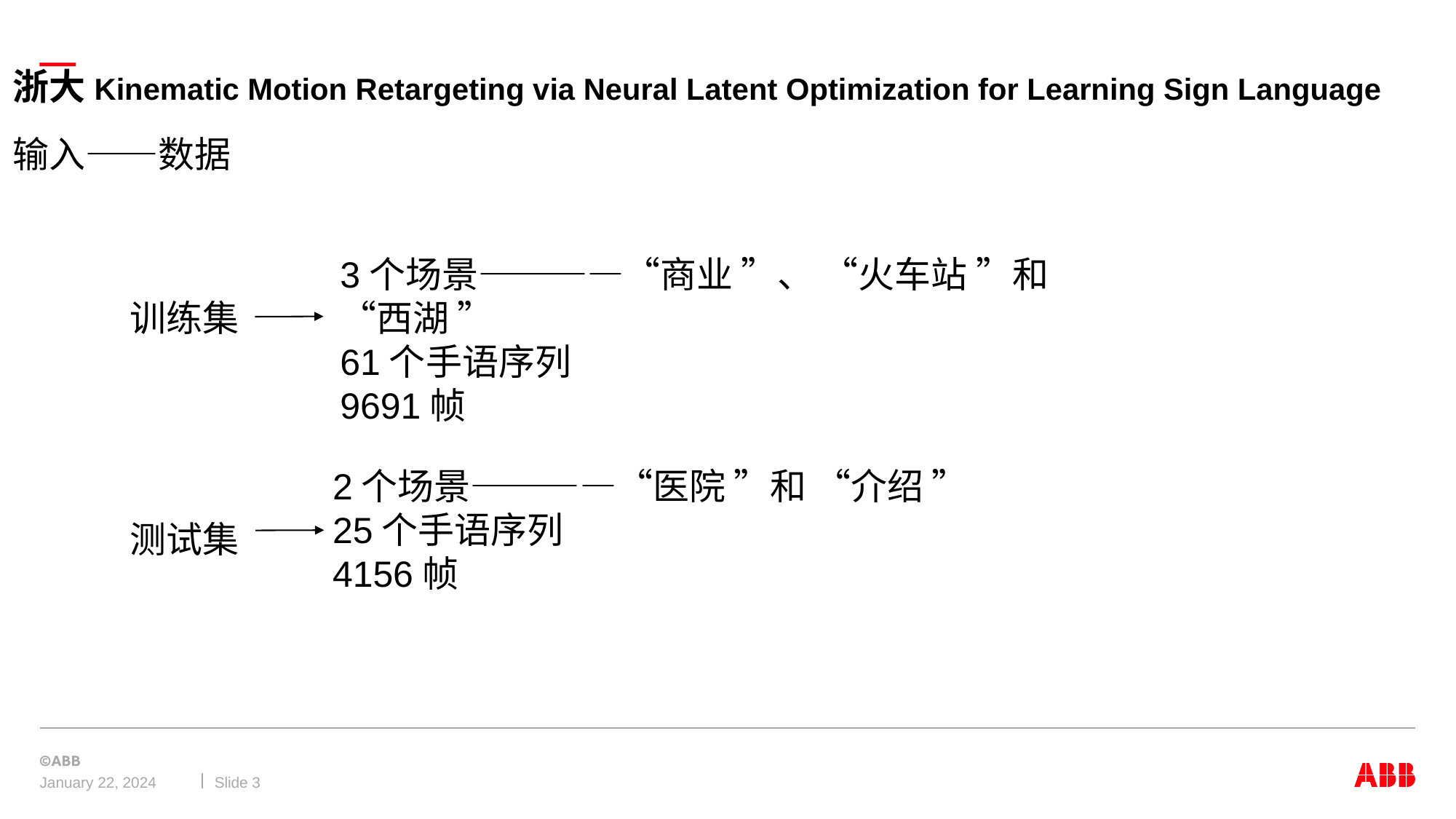

# 浙大Kinematic Motion Retargeting via Neural Latent Optimization for Learning Sign Language
输入——数据
3个场景————“商业 ”、 “火车站 ”和“西湖 ”
61个手语序列
9691帧
训练集
2个场景————“医院 ”和 “介绍 ”
25个手语序列
4156帧
测试集

Slide 3
January 22, 2024